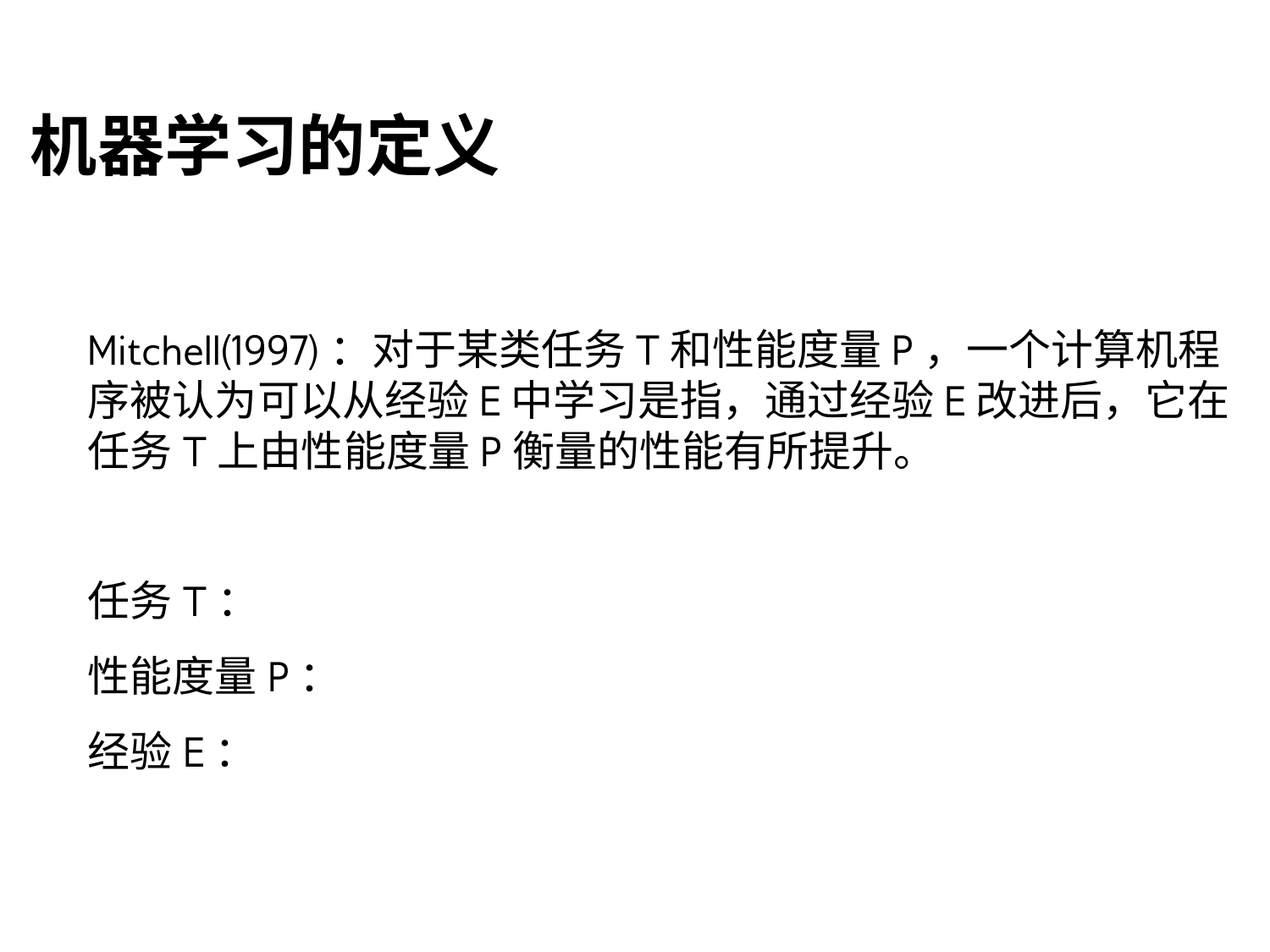

# 机器学习的定义
Mitchell(1997)：对于某类任务T和性能度量P，一个计算机程序被认为可以从经验E中学习是指，通过经验E改进后，它在任务T上由性能度量P衡量的性能有所提升。

任务T：
性能度量P：
经验E：